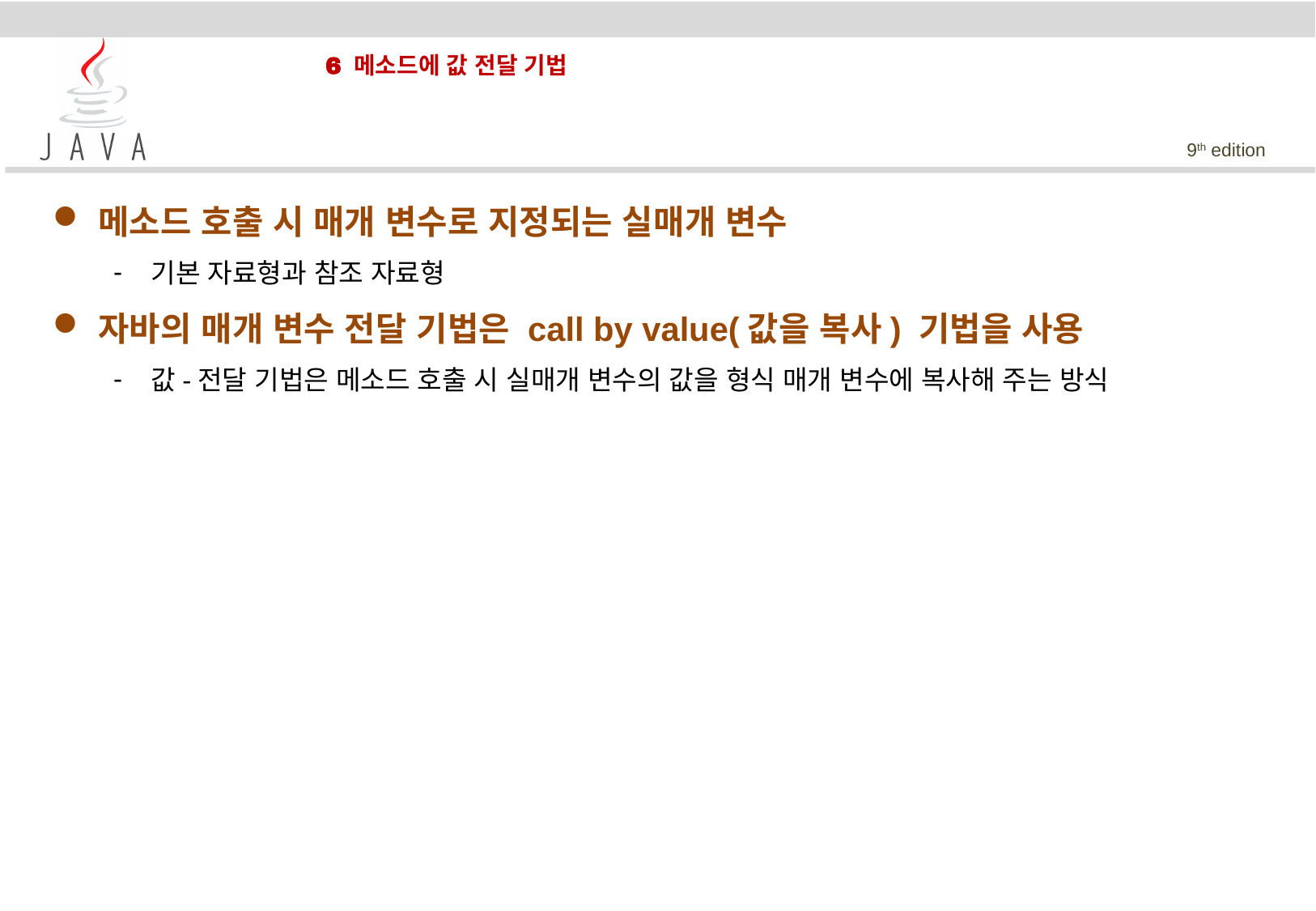

# 6 메소드에 값 전달 기법

메소드 호출 시 매개 변수로 지정되는 실매개 변수
기본 자료형과 참조 자료형
자바의 매개 변수 전달 기법은 call by value(값을 복사) 기법을 사용
값-전달 기법은 메소드 호출 시 실매개 변수의 값을 형식 매개 변수에 복사해 주는 방식